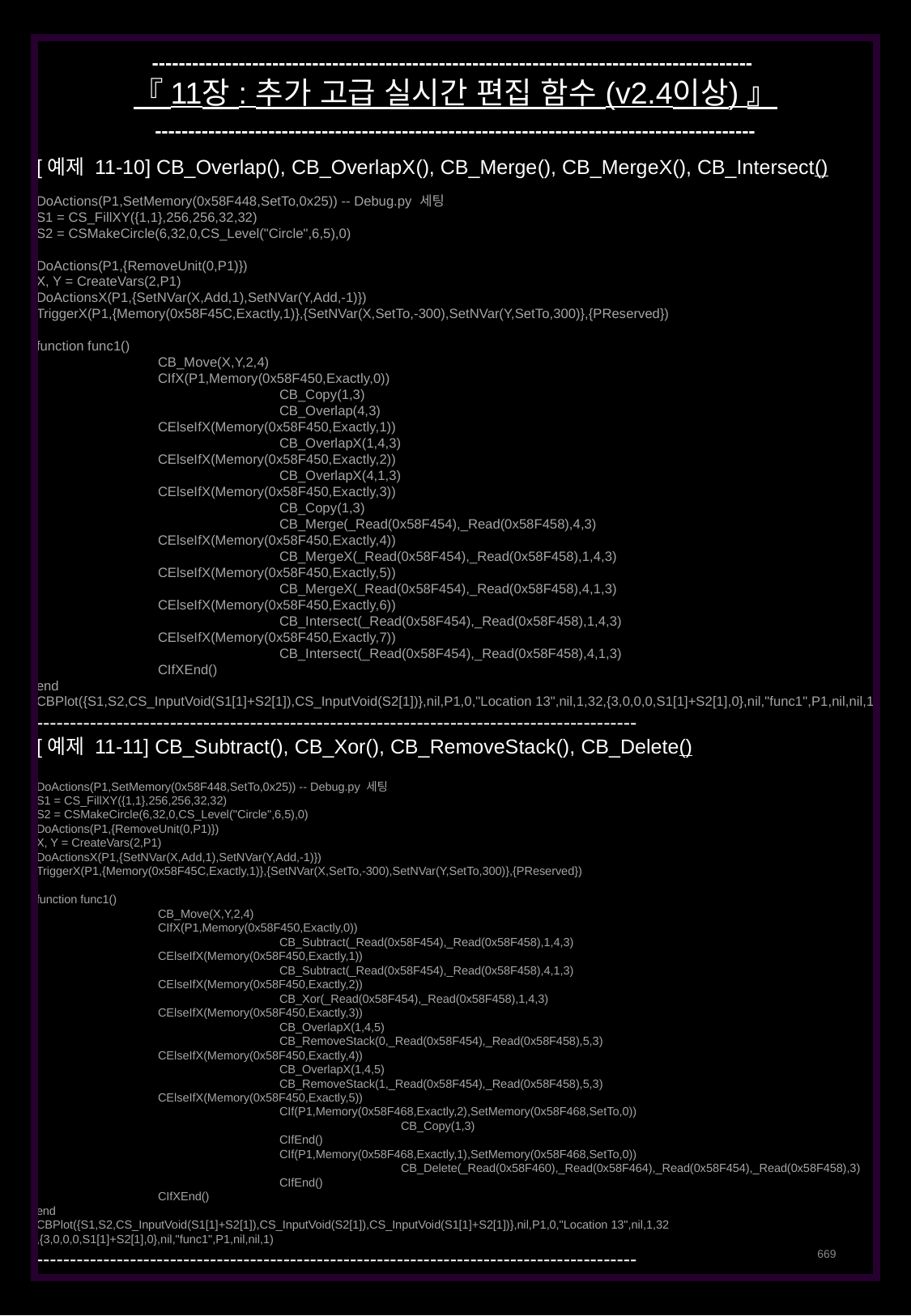

------------------------------------------------------------------------------------------
『 11장 : 추가 고급 실시간 편집 함수 (v2.4이상) 』
------------------------------------------------------------------------------------------
[예제 11-10] CB_Overlap(), CB_OverlapX(), CB_Merge(), CB_MergeX(), CB_Intersect()

DoActions(P1,SetMemory(0x58F448,SetTo,0x25)) -- Debug.py 세팅
S1 = CS_FillXY({1,1},256,256,32,32)
S2 = CSMakeCircle(6,32,0,CS_Level("Circle",6,5),0)

DoActions(P1,{RemoveUnit(0,P1)})
X, Y = CreateVars(2,P1)
DoActionsX(P1,{SetNVar(X,Add,1),SetNVar(Y,Add,-1)})
TriggerX(P1,{Memory(0x58F45C,Exactly,1)},{SetNVar(X,SetTo,-300),SetNVar(Y,SetTo,300)},{PReserved})

function func1()
	CB_Move(X,Y,2,4)
	CIfX(P1,Memory(0x58F450,Exactly,0))
		CB_Copy(1,3)
		CB_Overlap(4,3)
	CElseIfX(Memory(0x58F450,Exactly,1))
		CB_OverlapX(1,4,3)
	CElseIfX(Memory(0x58F450,Exactly,2))
		CB_OverlapX(4,1,3)
	CElseIfX(Memory(0x58F450,Exactly,3))
		CB_Copy(1,3)
		CB_Merge(_Read(0x58F454),_Read(0x58F458),4,3)
	CElseIfX(Memory(0x58F450,Exactly,4))
		CB_MergeX(_Read(0x58F454),_Read(0x58F458),1,4,3)
	CElseIfX(Memory(0x58F450,Exactly,5))
		CB_MergeX(_Read(0x58F454),_Read(0x58F458),4,1,3)
	CElseIfX(Memory(0x58F450,Exactly,6))
		CB_Intersect(_Read(0x58F454),_Read(0x58F458),1,4,3)
	CElseIfX(Memory(0x58F450,Exactly,7))
		CB_Intersect(_Read(0x58F454),_Read(0x58F458),4,1,3)
	CIfXEnd()
end
CBPlot({S1,S2,CS_InputVoid(S1[1]+S2[1]),CS_InputVoid(S2[1])},nil,P1,0,"Location 13",nil,1,32,{3,0,0,0,S1[1]+S2[1],0},nil,"func1",P1,nil,nil,1)
------------------------------------------------------------------------------------------
[예제 11-11] CB_Subtract(), CB_Xor(), CB_RemoveStack(), CB_Delete()

DoActions(P1,SetMemory(0x58F448,SetTo,0x25)) -- Debug.py 세팅
S1 = CS_FillXY({1,1},256,256,32,32)
S2 = CSMakeCircle(6,32,0,CS_Level("Circle",6,5),0)
DoActions(P1,{RemoveUnit(0,P1)})
X, Y = CreateVars(2,P1)
DoActionsX(P1,{SetNVar(X,Add,1),SetNVar(Y,Add,-1)})
TriggerX(P1,{Memory(0x58F45C,Exactly,1)},{SetNVar(X,SetTo,-300),SetNVar(Y,SetTo,300)},{PReserved})

function func1()
	CB_Move(X,Y,2,4)
	CIfX(P1,Memory(0x58F450,Exactly,0))
		CB_Subtract(_Read(0x58F454),_Read(0x58F458),1,4,3)
	CElseIfX(Memory(0x58F450,Exactly,1))
		CB_Subtract(_Read(0x58F454),_Read(0x58F458),4,1,3)
	CElseIfX(Memory(0x58F450,Exactly,2))
		CB_Xor(_Read(0x58F454),_Read(0x58F458),1,4,3)
	CElseIfX(Memory(0x58F450,Exactly,3))
		CB_OverlapX(1,4,5)
		CB_RemoveStack(0,_Read(0x58F454),_Read(0x58F458),5,3)
	CElseIfX(Memory(0x58F450,Exactly,4))
		CB_OverlapX(1,4,5)
		CB_RemoveStack(1,_Read(0x58F454),_Read(0x58F458),5,3)
	CElseIfX(Memory(0x58F450,Exactly,5))
		CIf(P1,Memory(0x58F468,Exactly,2),SetMemory(0x58F468,SetTo,0))
			CB_Copy(1,3)
		CIfEnd()
		CIf(P1,Memory(0x58F468,Exactly,1),SetMemory(0x58F468,SetTo,0))
			CB_Delete(_Read(0x58F460),_Read(0x58F464),_Read(0x58F454),_Read(0x58F458),3)
		CIfEnd()
	CIfXEnd()
end
CBPlot({S1,S2,CS_InputVoid(S1[1]+S2[1]),CS_InputVoid(S2[1]),CS_InputVoid(S1[1]+S2[1])},nil,P1,0,"Location 13",nil,1,32
,{3,0,0,0,S1[1]+S2[1],0},nil,"func1",P1,nil,nil,1)
------------------------------------------------------------------------------------------
669